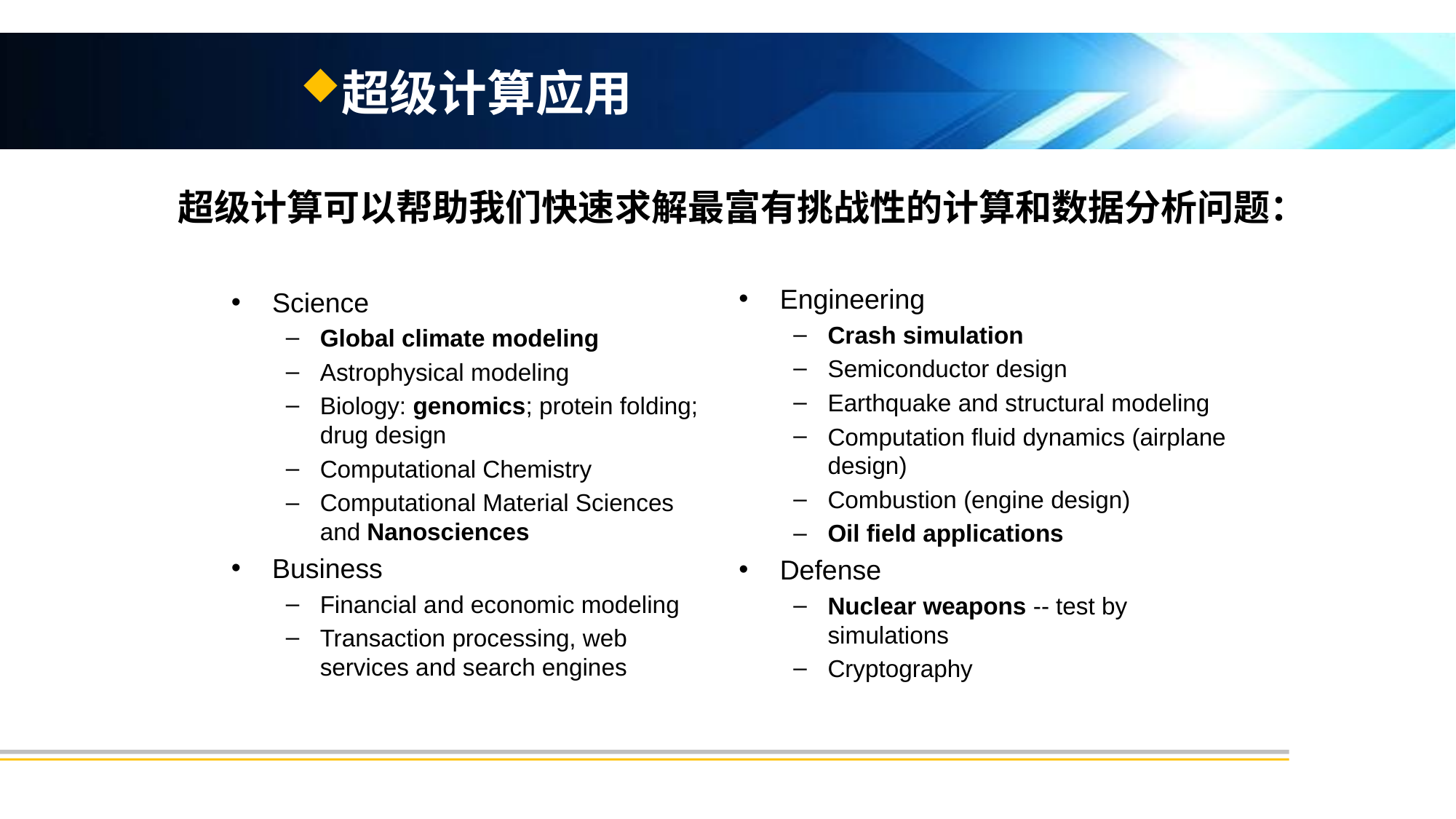

超级计算应用
超级计算可以帮助我们快速求解最富有挑战性的计算和数据分析问题：
Engineering
Crash simulation
Semiconductor design
Earthquake and structural modeling
Computation fluid dynamics (airplane design)
Combustion (engine design)
Oil field applications
Defense
Nuclear weapons -- test by simulations
Cryptography
Science
Global climate modeling
Astrophysical modeling
Biology: genomics; protein folding; drug design
Computational Chemistry
Computational Material Sciences and Nanosciences
Business
Financial and economic modeling
Transaction processing, web services and search engines